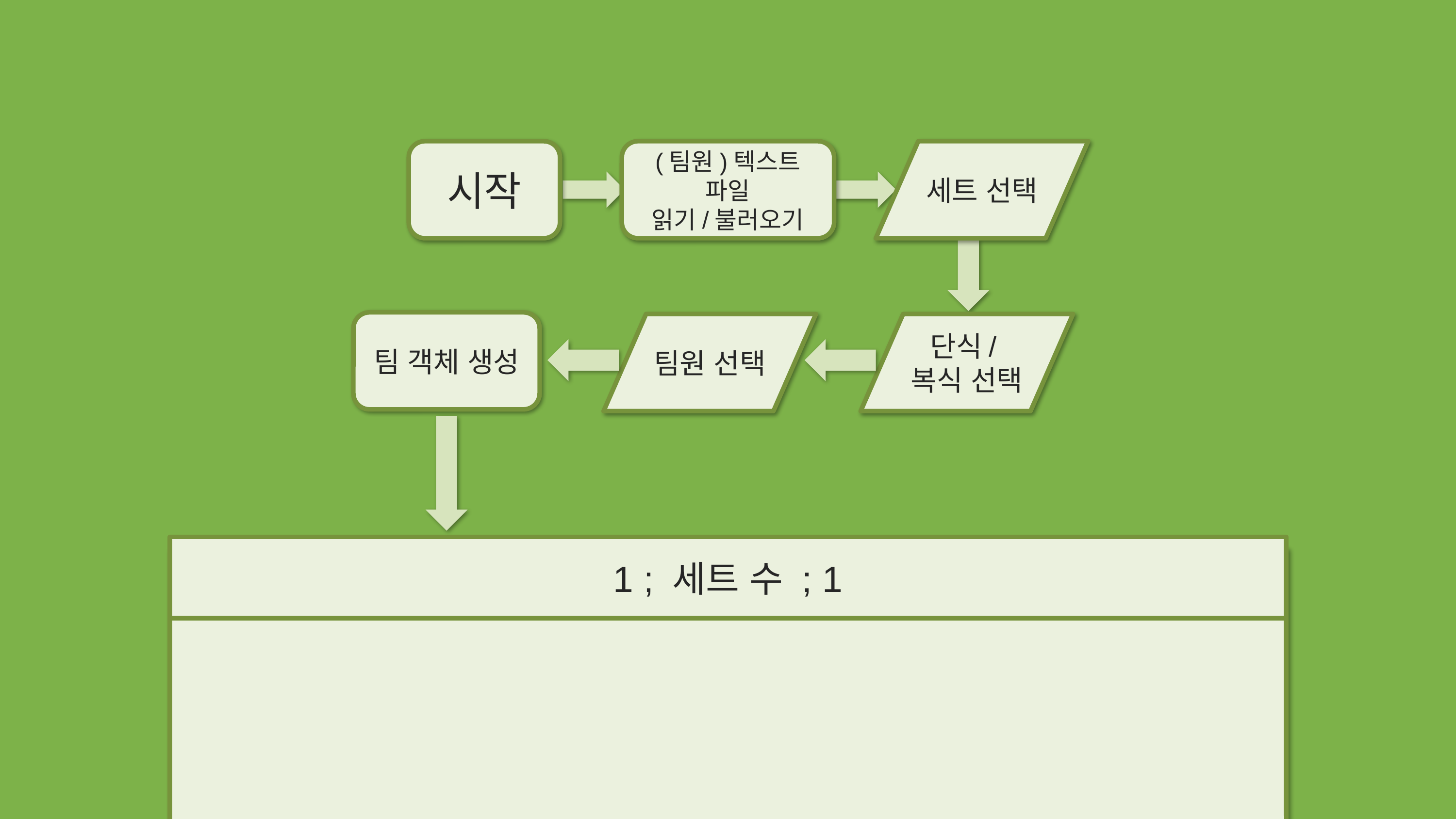

시작
(팀원)텍스트 파일
읽기/불러오기
세트 선택

팀 객체 생성
팀원 선택
단식/복식 선택

1 ; 세트 수 ; 1